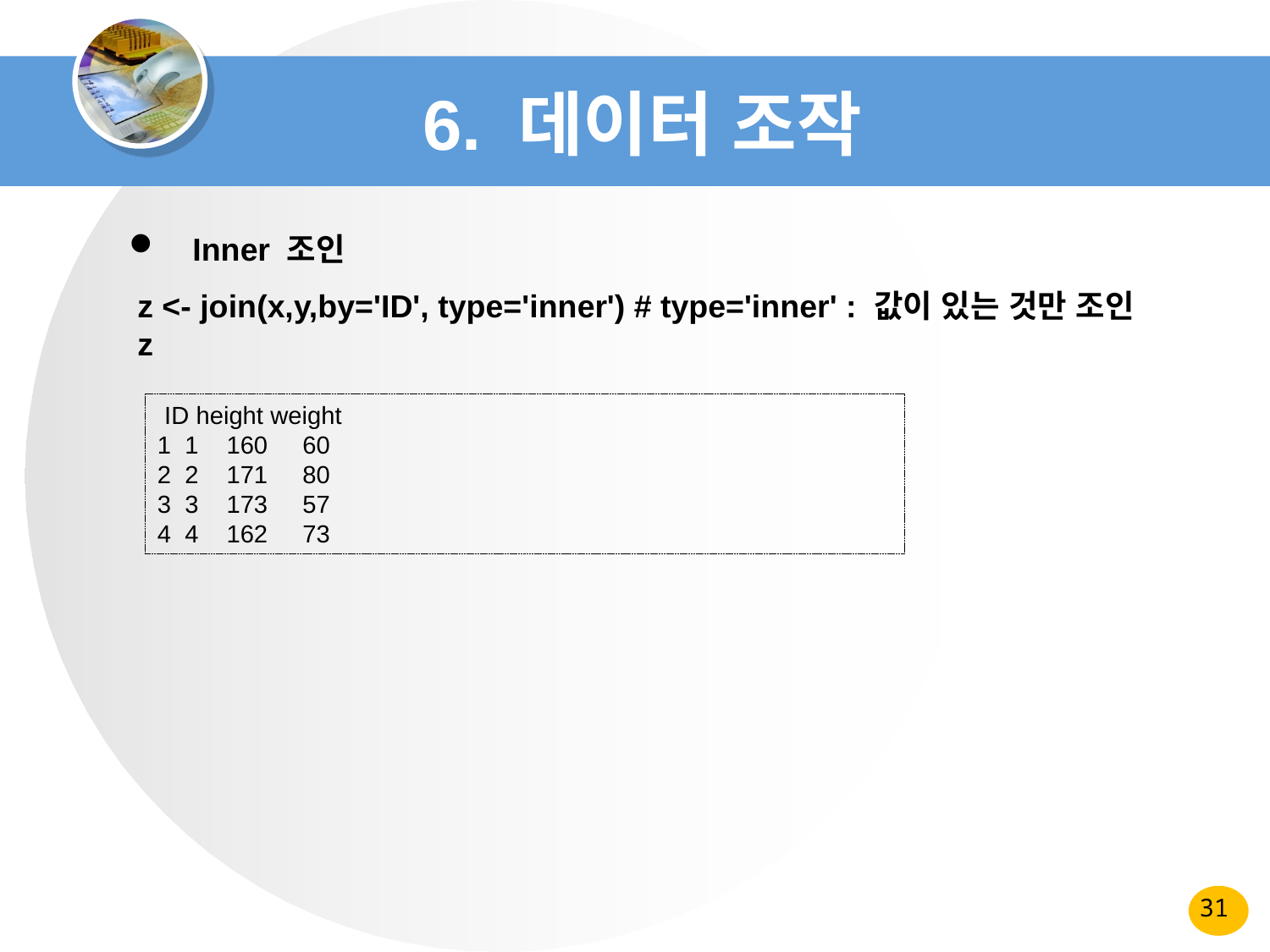

# 6. 데이터 조작
Inner 조인
z <- join(x,y,by='ID', type='inner') # type='inner' : 값이 있는 것만 조인
z
 ID height weight
1  1    160     60
2  2    171     80
3  3    173     57
4  4    162     73
31